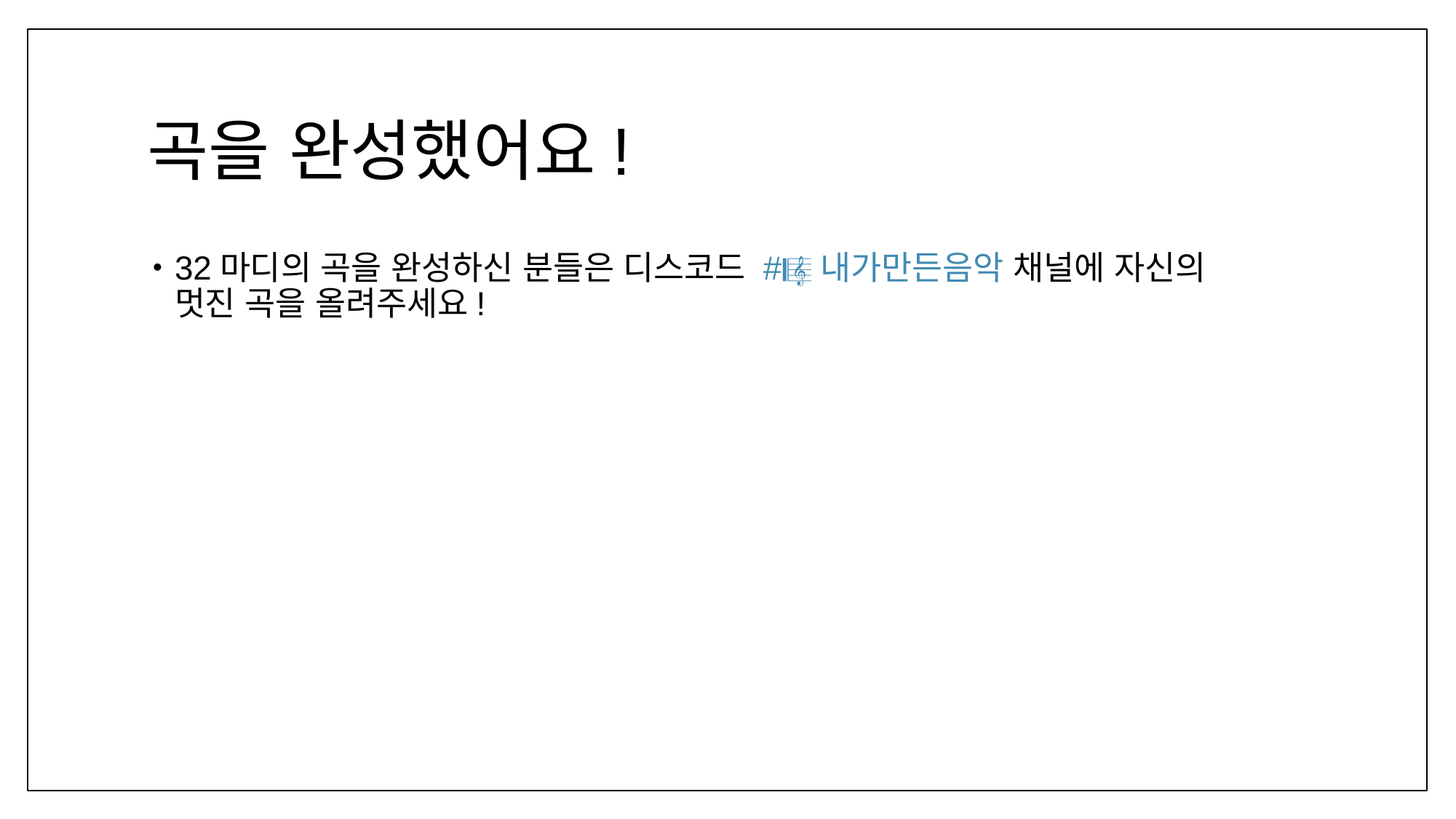

# 곡을 완성했어요!
32마디의 곡을 완성하신 분들은 디스코드 #🎼내가만든음악 채널에 자신의
멋진 곡을 올려주세요!